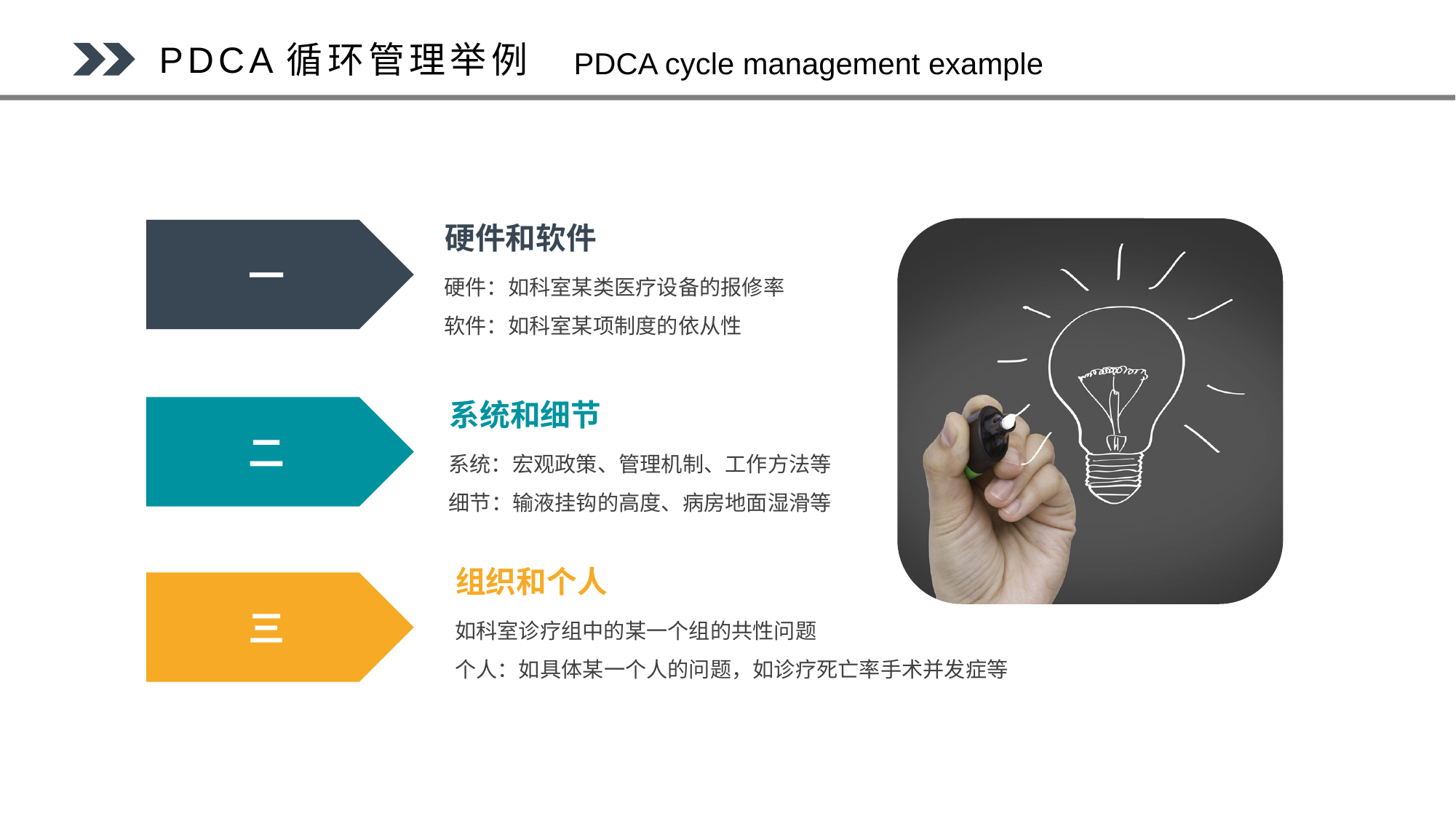

PDCA循环管理举例
PDCA cycle management example

硬件和软件

一
硬件：如科室某类医疗设备的报修率
软件：如科室某项制度的依从性
系统和细节
二
系统：宏观政策、管理机制、工作方法等
细节：输液挂钩的高度、病房地面湿滑等
组织和个人
三
如科室诊疗组中的某一个组的共性问题
个人：如具体某一个人的问题，如诊疗死亡率手术并发症等